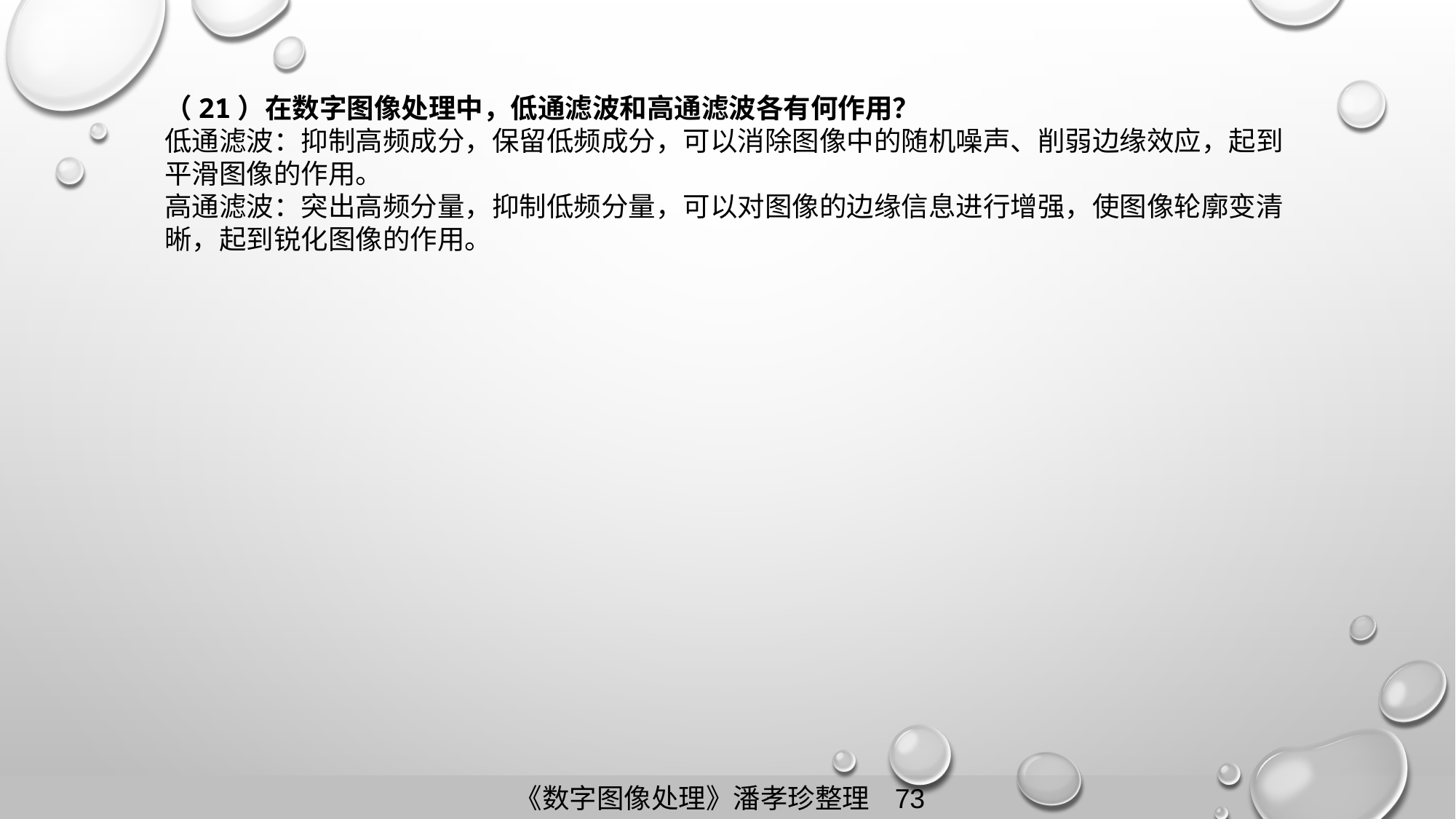

（21）在数字图像处理中，低通滤波和高通滤波各有何作用？
低通滤波：抑制高频成分，保留低频成分，可以消除图像中的随机噪声、削弱边缘效应，起到平滑图像的作用。
高通滤波：突出高频分量，抑制低频分量，可以对图像的边缘信息进行增强，使图像轮廓变清晰，起到锐化图像的作用。